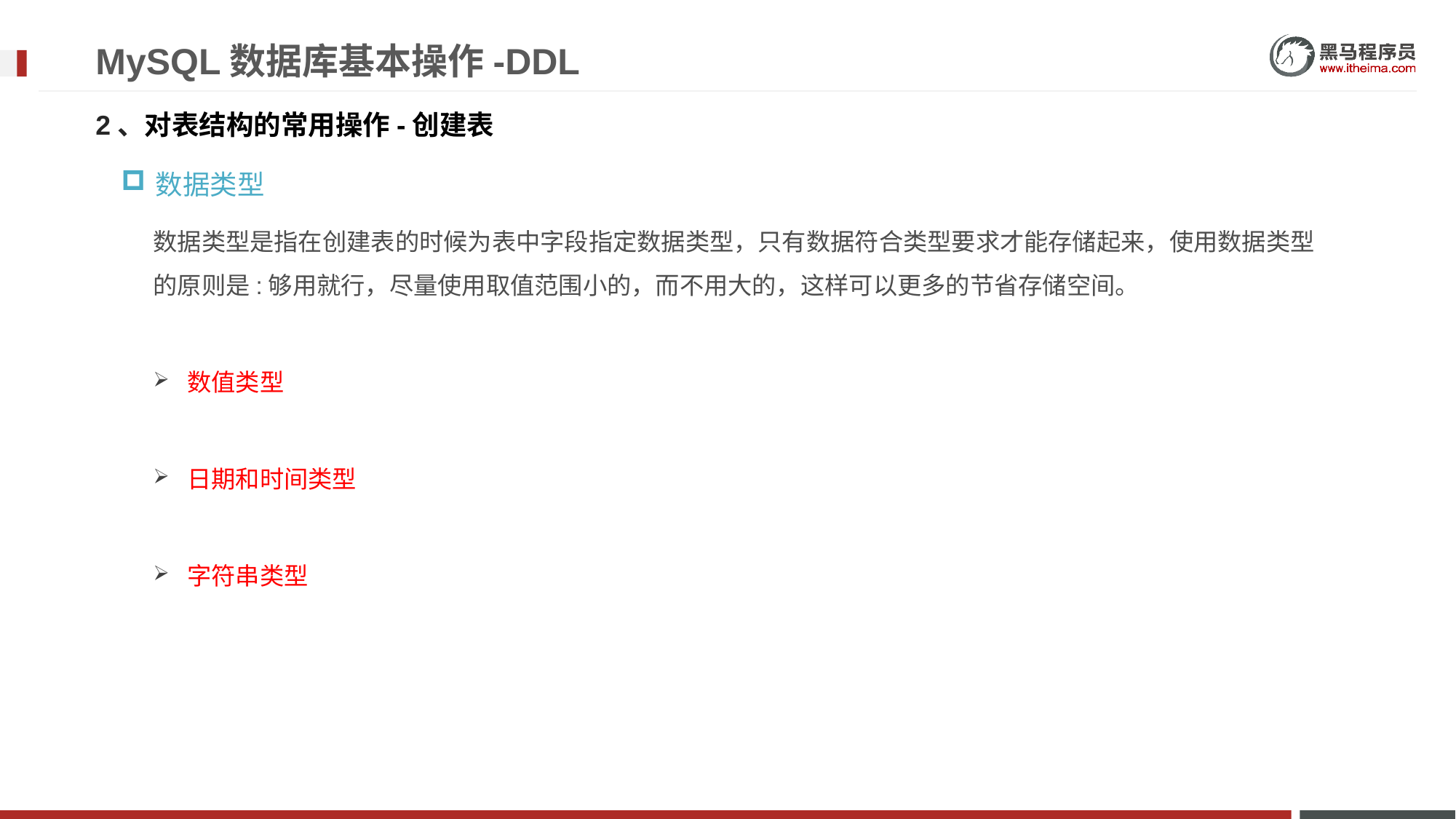

# MySQL数据库基本操作-DDL
2、对表结构的常用操作-创建表

数据类型
数据类型是指在创建表的时候为表中字段指定数据类型，只有数据符合类型要求才能存储起来，使用数据类型的原则是:够用就行，尽量使用取值范围小的，而不用大的，这样可以更多的节省存储空间。

数值类型

日期和时间类型

字符串类型